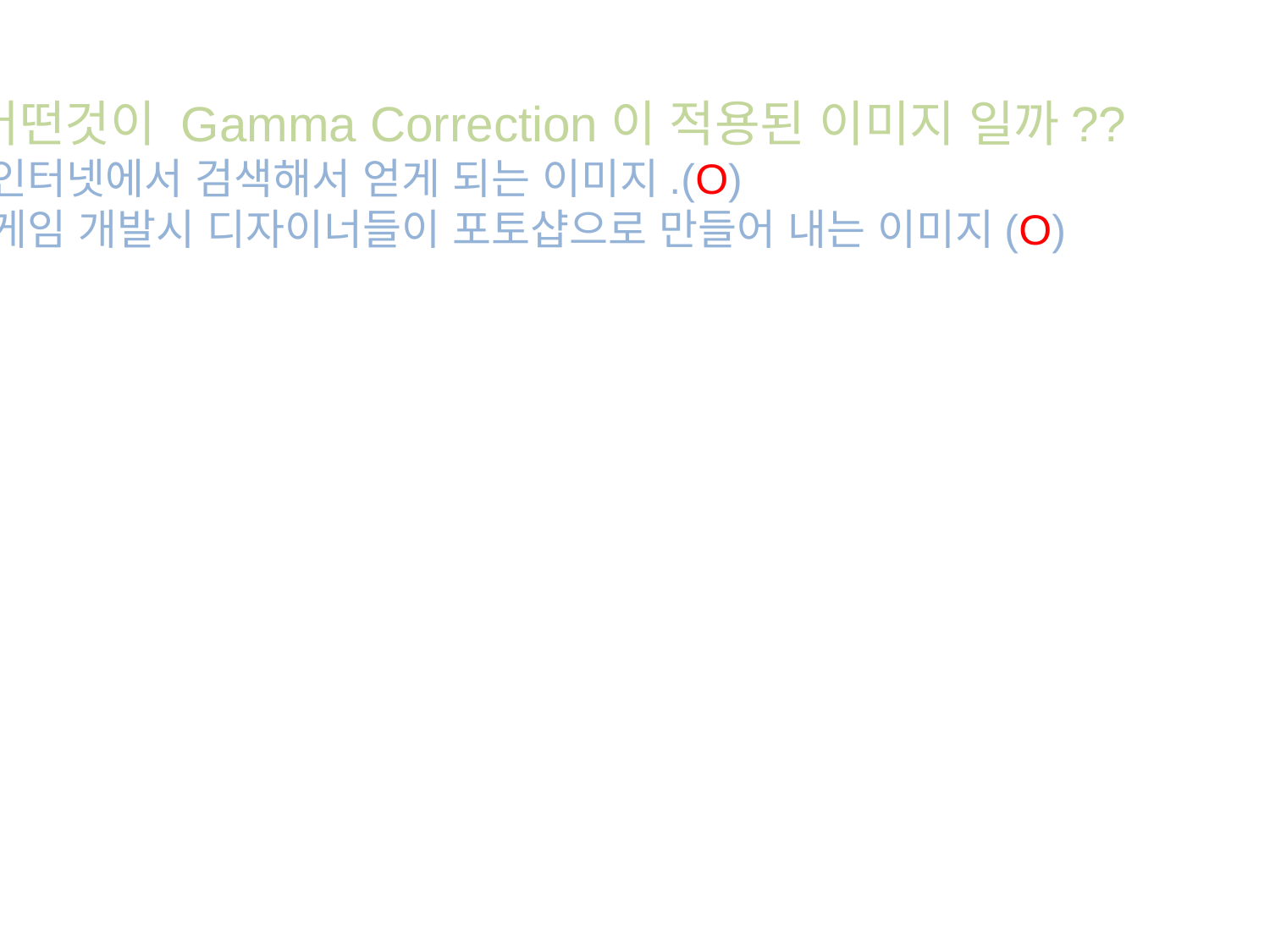

어떤것이 Gamma Correction이 적용된 이미지 일까??
인터넷에서 검색해서 얻게 되는 이미지.(O)
게임 개발시 디자이너들이 포토샵으로 만들어 내는 이미지(O)